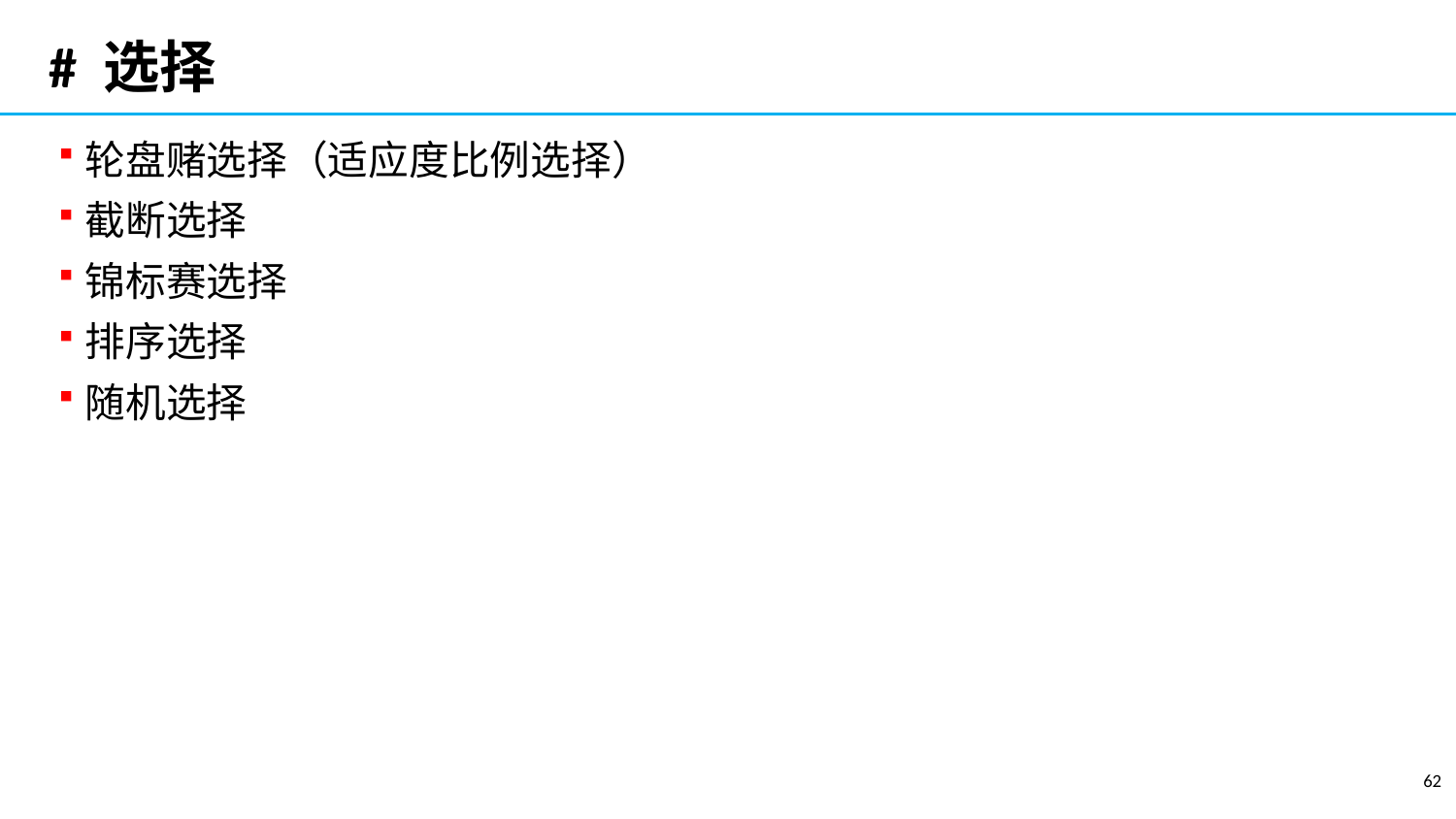

# # 选择

轮盘赌选择（适应度比例选择）
截断选择
锦标赛选择
排序选择
随机选择
62